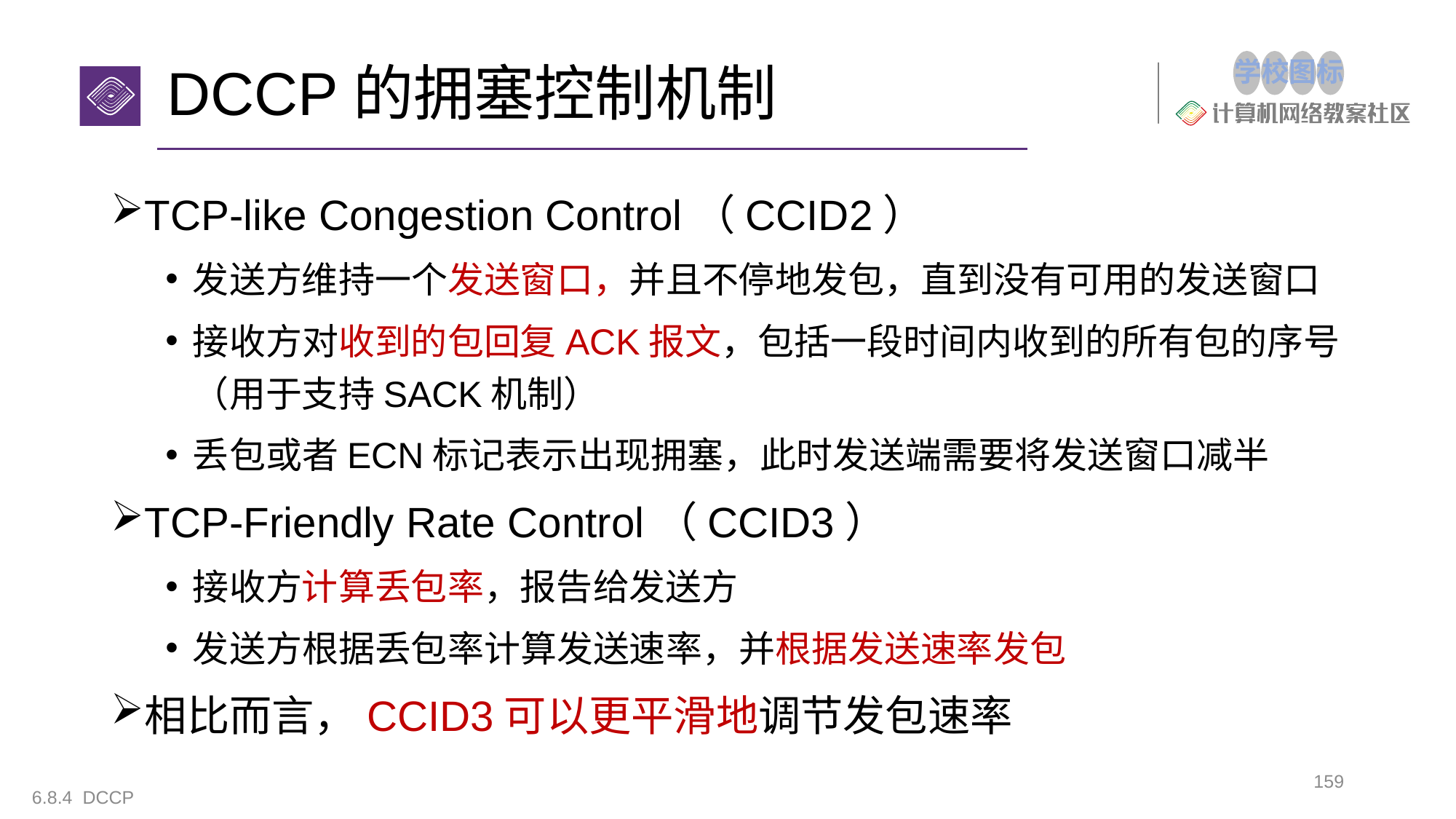

# DCCP的拥塞控制机制
TCP-like Congestion Control（CCID2）
发送方维持一个发送窗口，并且不停地发包，直到没有可用的发送窗口
接收方对收到的包回复ACK报文，包括一段时间内收到的所有包的序号（用于支持SACK机制）
丢包或者ECN标记表示出现拥塞，此时发送端需要将发送窗口减半
TCP-Friendly Rate Control（CCID3）
接收方计算丢包率，报告给发送方
发送方根据丢包率计算发送速率，并根据发送速率发包
相比而言，CCID3可以更平滑地调节发包速率

159
6.8.4  DCCP